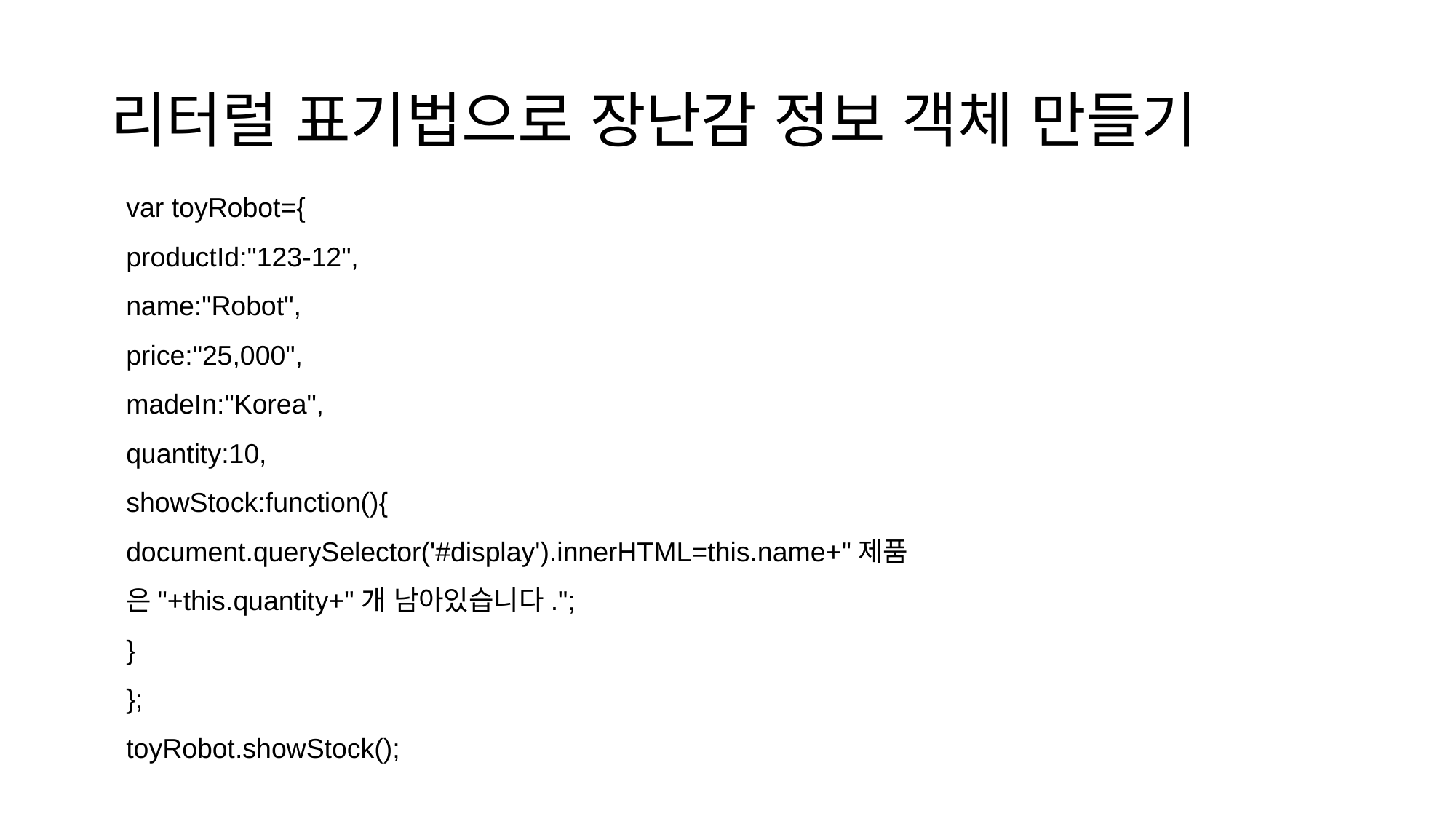

# 리터럴 표기법으로 장난감 정보 객체 만들기
var toyRobot={
productId:"123-12",
name:"Robot",
price:"25,000",
madeIn:"Korea",
quantity:10,
showStock:function(){
document.querySelector('#display').innerHTML=this.name+"제품은"+this.quantity+"개 남아있습니다.";
}
};
toyRobot.showStock();